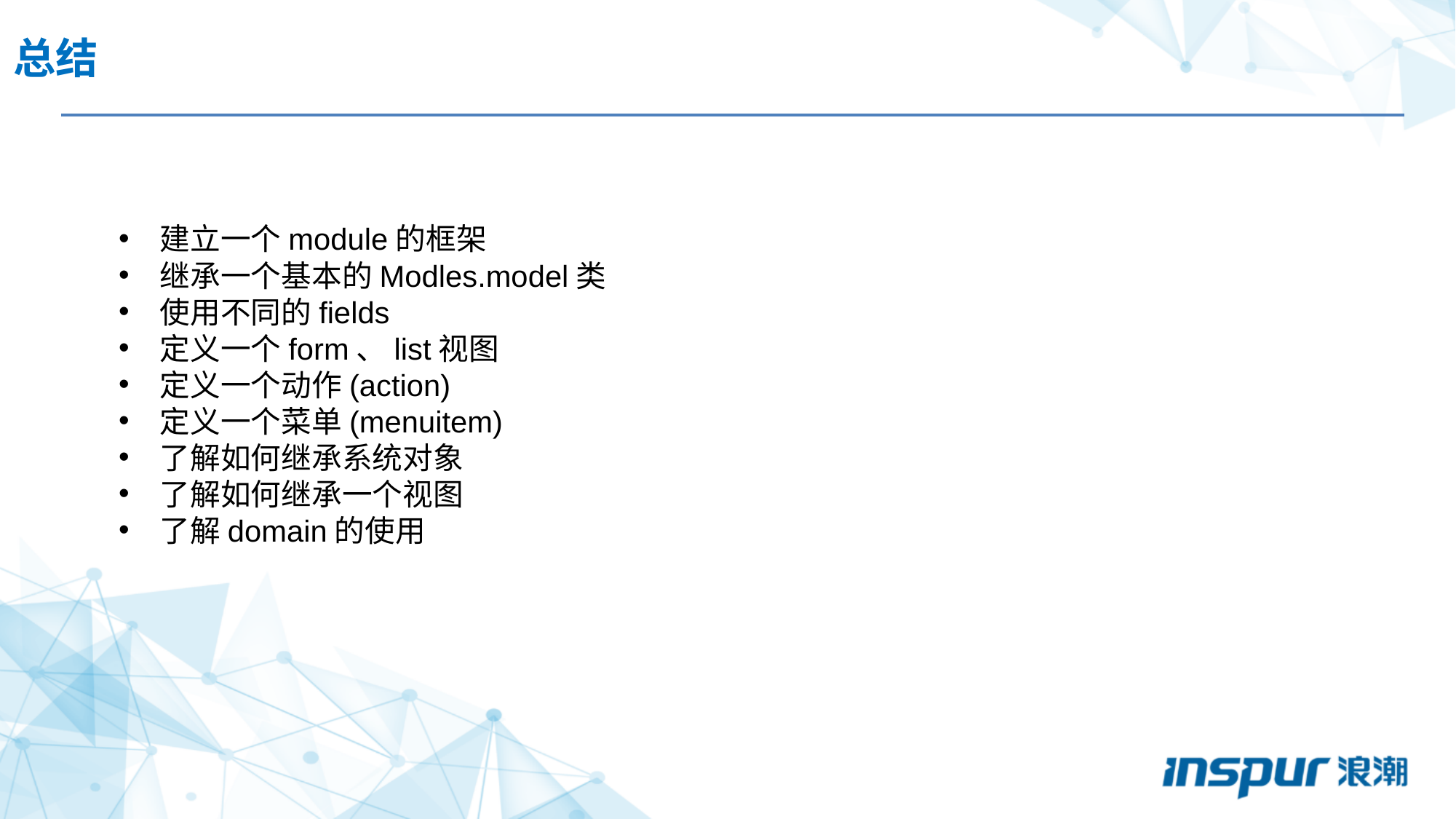

总结
建立一个module的框架
继承一个基本的Modles.model类
使用不同的fields
定义一个form、list视图
定义一个动作(action)
定义一个菜单(menuitem)
了解如何继承系统对象
了解如何继承一个视图
了解domain的使用